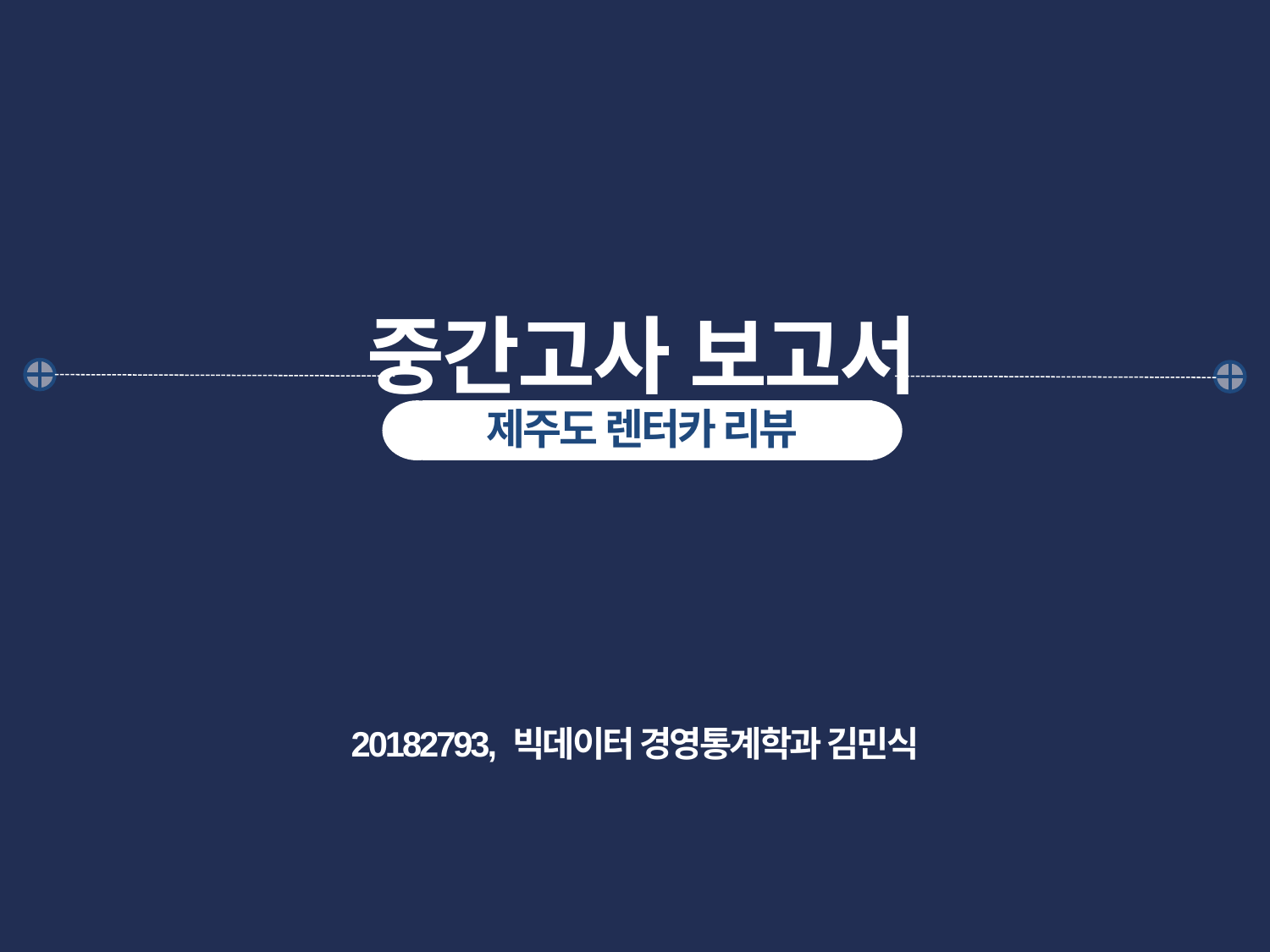

중간고사 보고서

제주도 렌터카 리뷰

20182793, 빅데이터 경영통계학과 김민식